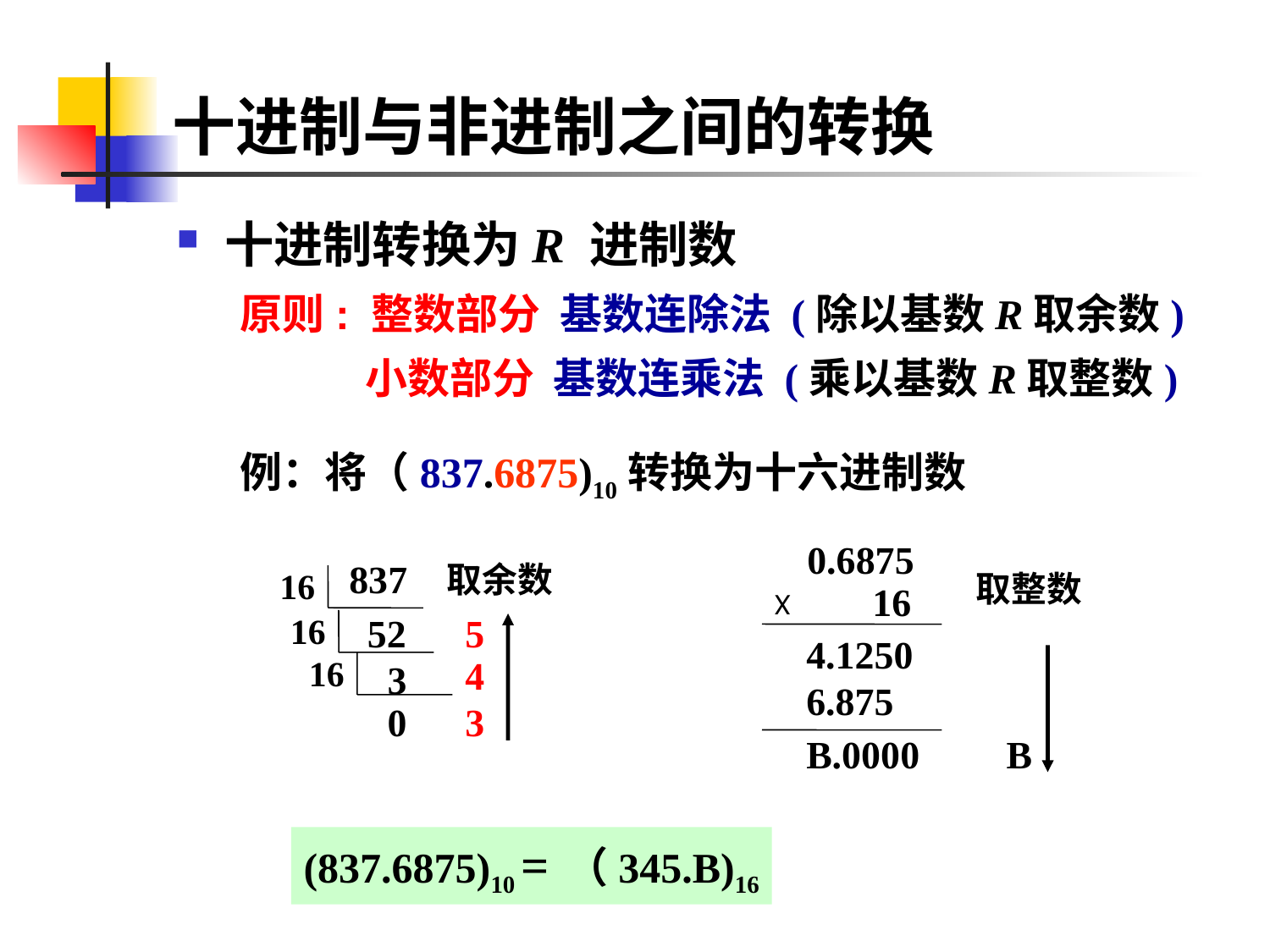

十进制与非进制之间的转换
十进制转换为R 进制数
原则: 整数部分  基数连除法 (除以基数R取余数)
            小数部分  基数连乘法 (乘以基数R取整数)
例：将（837.6875)10转换为十六进制数
0.6875
取整数
16
X

4.1250

6.875
B.0000
B

837
取余数
16

16

52
5

16

4
3
0
3
(837.6875)10 = （345.B)16